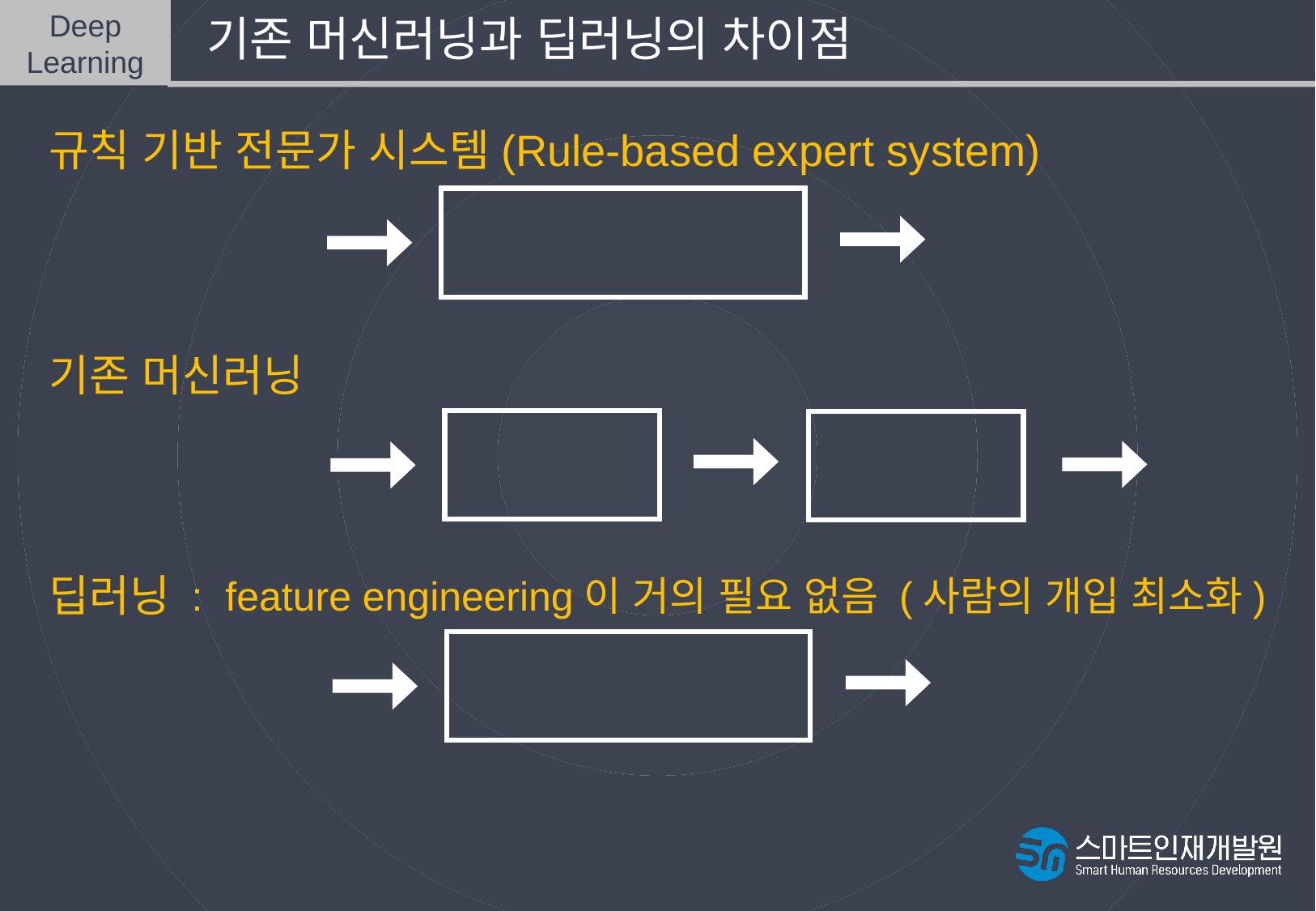

Deep
Learning
 기존 머신러닝과 딥러닝의 차이점

규칙 기반 전문가 시스템(Rule-based expert system)
Data
(입력데이터)

사람이
직접 작성한 규칙
결과

기존 머신러닝
Data
(입력데이터)

사람이
선택한 특성
결과

KNN, Linear

딥러닝
 :  feature engineering이 거의 필요 없음 (사람의 개입 최소화)
Data
(입력데이터)

결과

신경망(딥러닝)